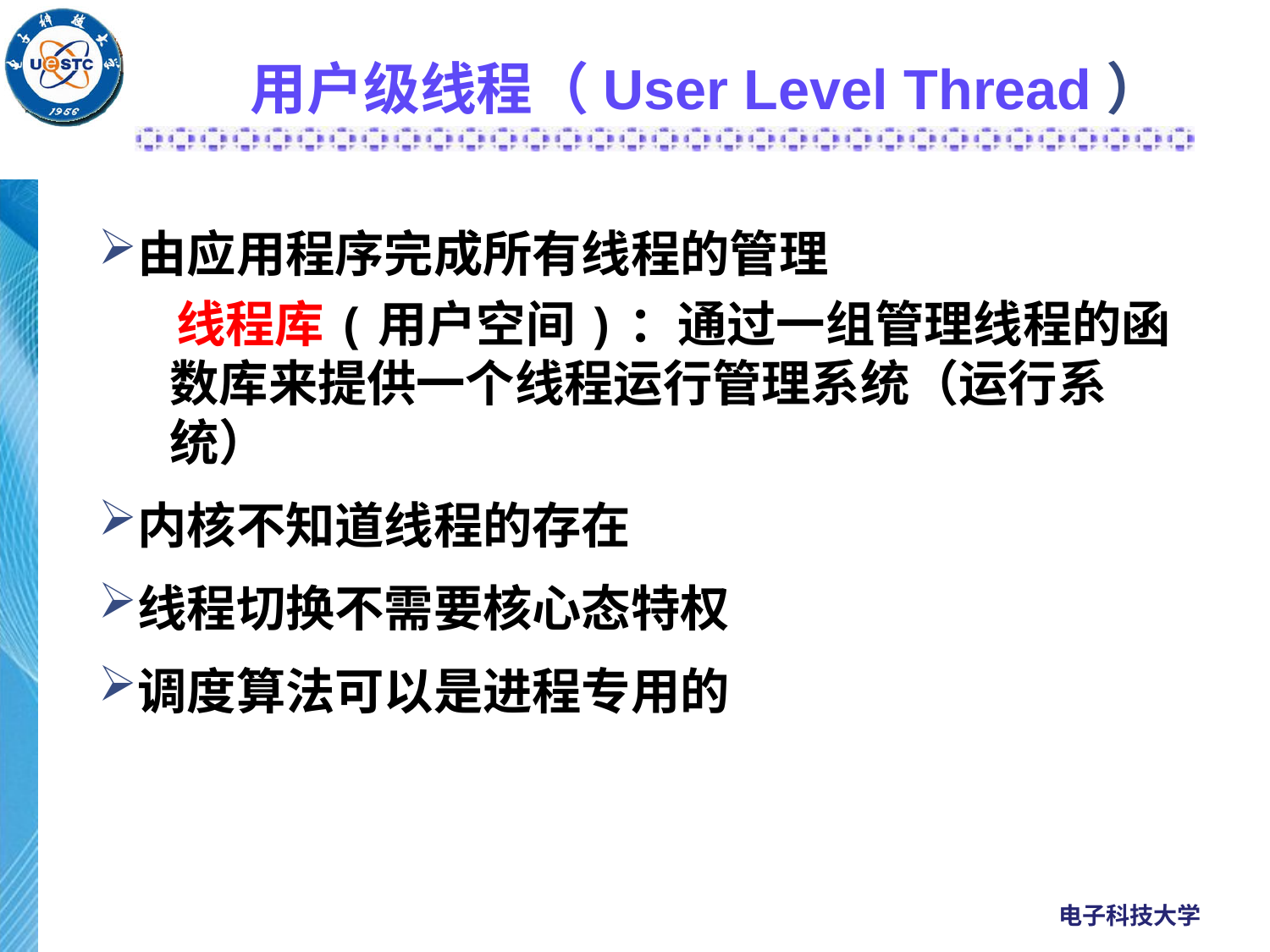

# 用户级线程（User Level Thread）
由应用程序完成所有线程的管理
  线程库(用户空间)：通过一组管理线程的函数库来提供一个线程运行管理系统（运行系统）
内核不知道线程的存在
线程切换不需要核心态特权
调度算法可以是进程专用的